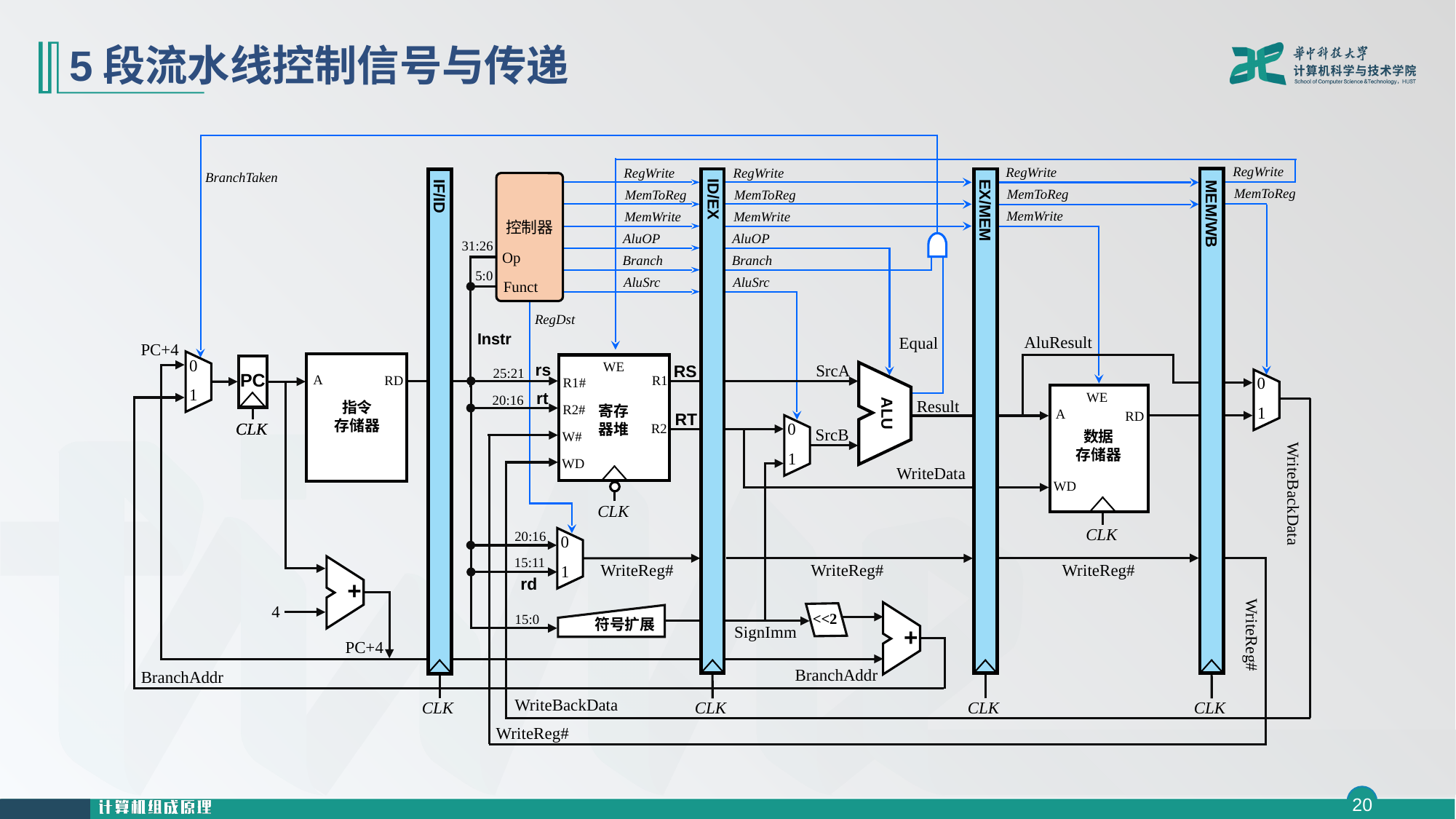

# 5段流水线控制信号与传递
RegWrite
RegWrite
MemToReg
MemWrite
RegWrite
MemToReg
MemWrite
AluOP

Branch
AluSrc
RegWrite
MemToReg
MemWrite
AluOP

Branch
AluSrc
BranchTaken
IF/ID
ID/EX
EX/MEM
MEM/WB

CLK

CLK

CLK

CLK

控制器
Op
Funct
MemToReg
31:26

5:0
RegDst

Instr
AluResult
Equal
PC+4
0

1
WE

R1
R1#
R2#
寄存
器堆
R2
W#
WD
CLK
rs

A
RD
指令
存储器
SrcA
RS

25:21

ALU
PC
0

1
rt
WE

A
RD
数据
存储器
WD
20:16
Result
RT
CLK
CLK
0

1
SrcB
WriteData
WriteBackData

CLK
20:16
0

1
15:11
WriteReg#
WriteReg#
WriteReg#
+

rd

4
<<2

+

符号扩展
15:0
SignImm
WriteReg#
PC+4
BranchAddr
BranchAddr
WriteBackData
WriteReg#